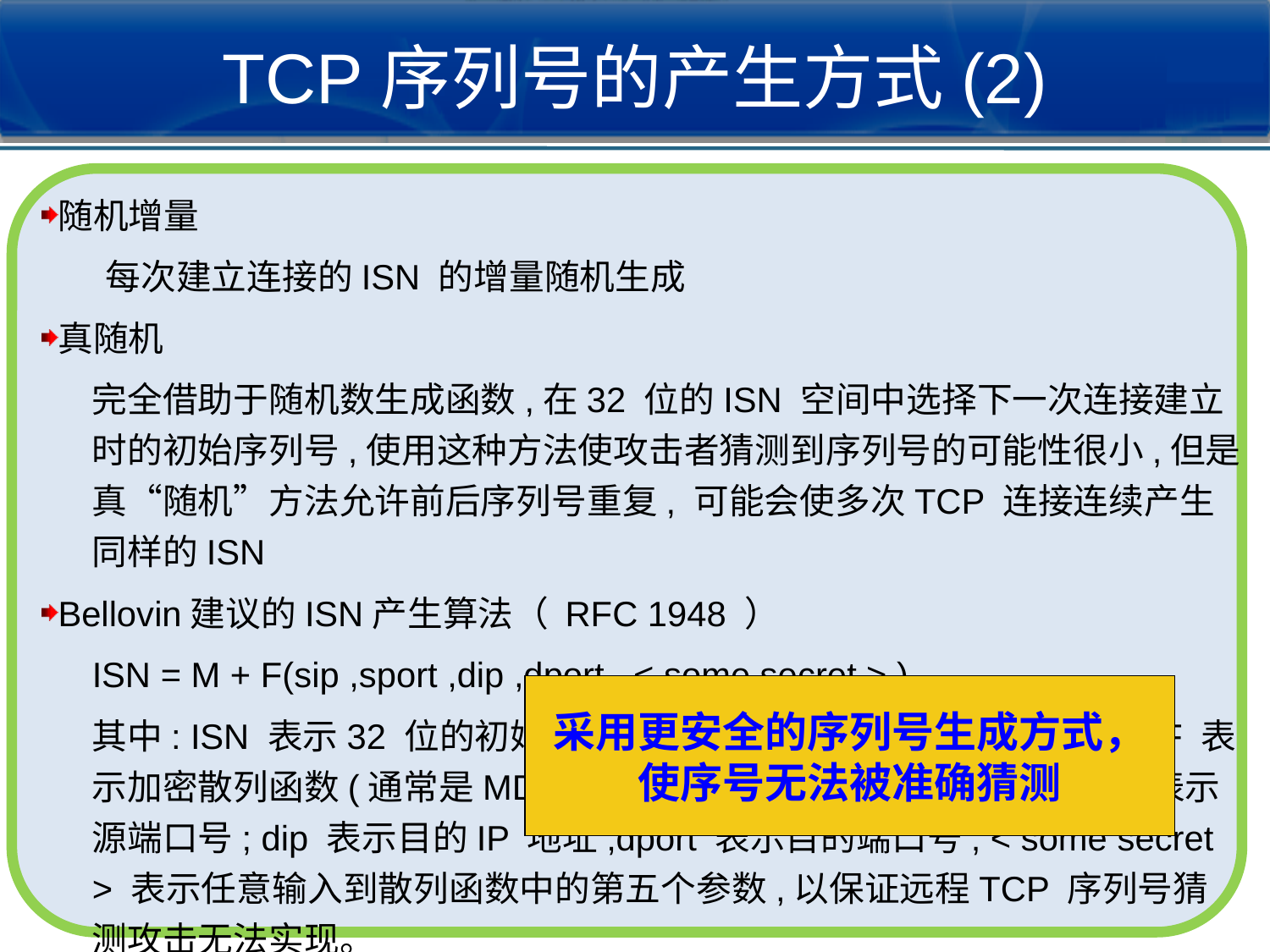

TCP序列号的产生方式(2)

随机增量
每次建立连接的ISN 的增量随机生成
真随机
完全借助于随机数生成函数,在32 位的ISN 空间中选择下一次连接建立时的初始序列号,使用这种方法使攻击者猜测到序列号的可能性很小,但是真“随机”方法允许前后序列号重复, 可能会使多次TCP 连接连续产生同样的ISN
Bellovin建议的ISN产生算法（ RFC 1948 ）
ISN = M + F(sip ,sport ,dip ,dport , < some secret > )
其中: ISN 表示32 位的初始序列号;M 表示单调增长时钟/ 计数器;F 表示加密散列函数(通常是MD4 或MD5) ;sip 表示源IP 地址; sport 表示源端口号; dip 表示目的IP 地址;dport 表示目的端口号; < some secret > 表示任意输入到散列函数中的第五个参数,以保证远程TCP 序列号猜测攻击无法实现。
采用更安全的序列号生成方式，
使序号无法被准确猜测